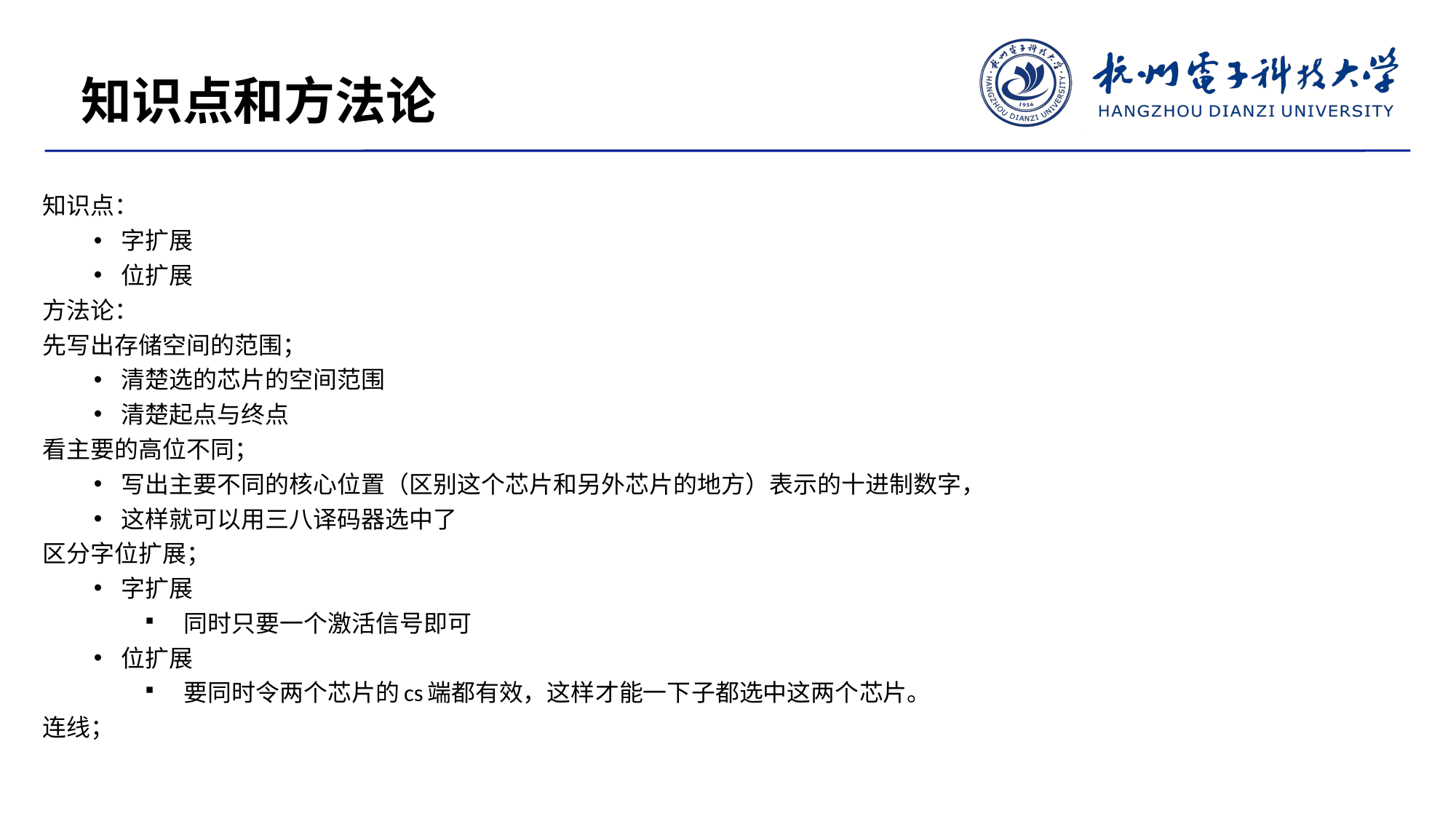

知识点和方法论
知识点：
字扩展
位扩展
方法论：
先写出存储空间的范围；
清楚选的芯片的空间范围
清楚起点与终点
看主要的高位不同；
写出主要不同的核心位置（区别这个芯片和另外芯片的地方）表示的十进制数字，
这样就可以用三八译码器选中了
区分字位扩展；
字扩展
同时只要一个激活信号即可
位扩展
要同时令两个芯片的cs端都有效，这样才能一下子都选中这两个芯片。
连线；